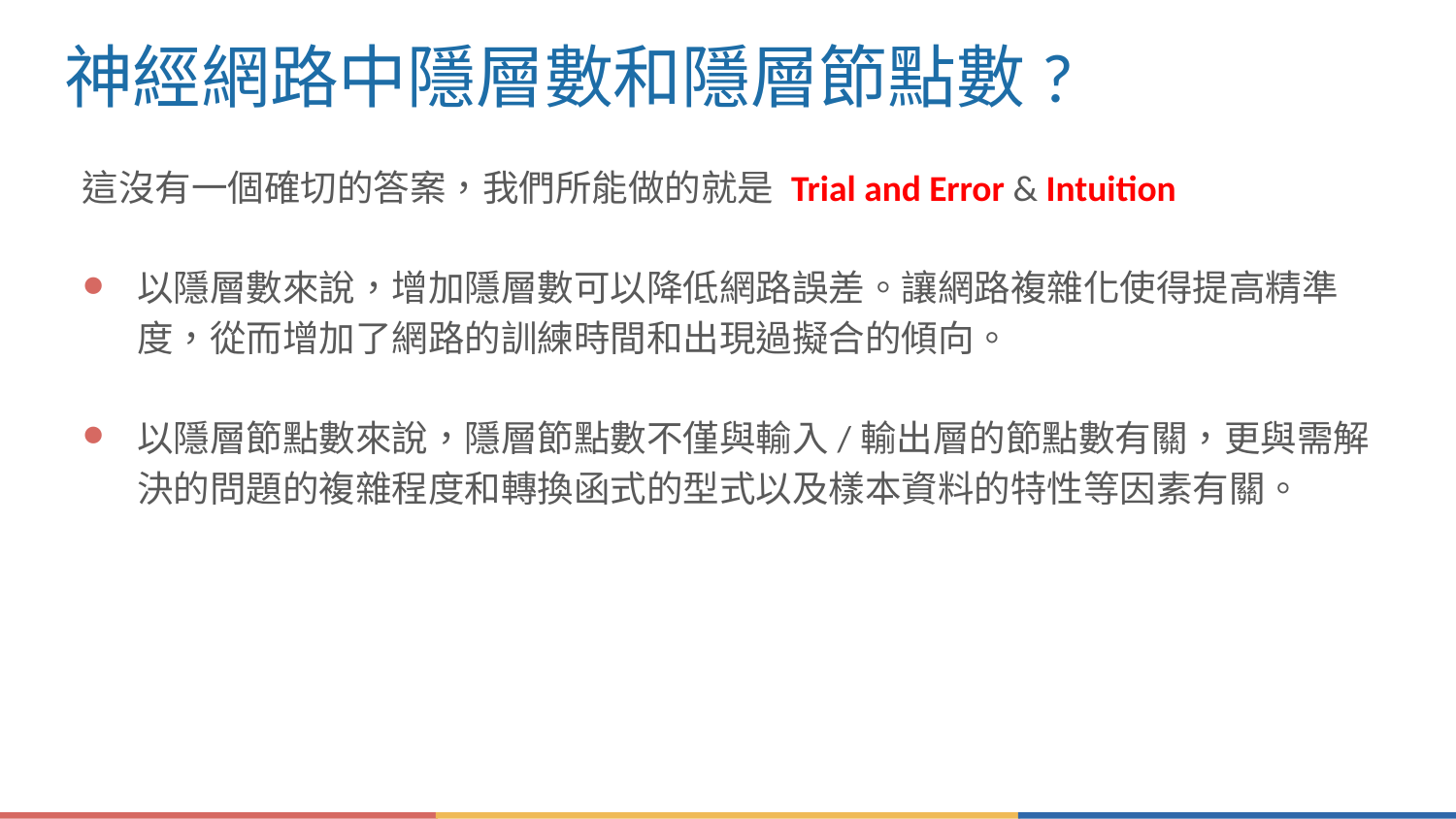

# 神經網路中隱層數和隱層節點數?
這沒有一個確切的答案，我們所能做的就是 Trial and Error & Intuition

以隱層數來說，增加隱層數可以降低網路誤差。讓網路複雜化使得提高精準度，從而增加了網路的訓練時間和出現過擬合的傾向。

以隱層節點數來說，隱層節點數不僅與輸入/輸出層的節點數有關，更與需解決的問題的複雜程度和轉換函式的型式以及樣本資料的特性等因素有關。